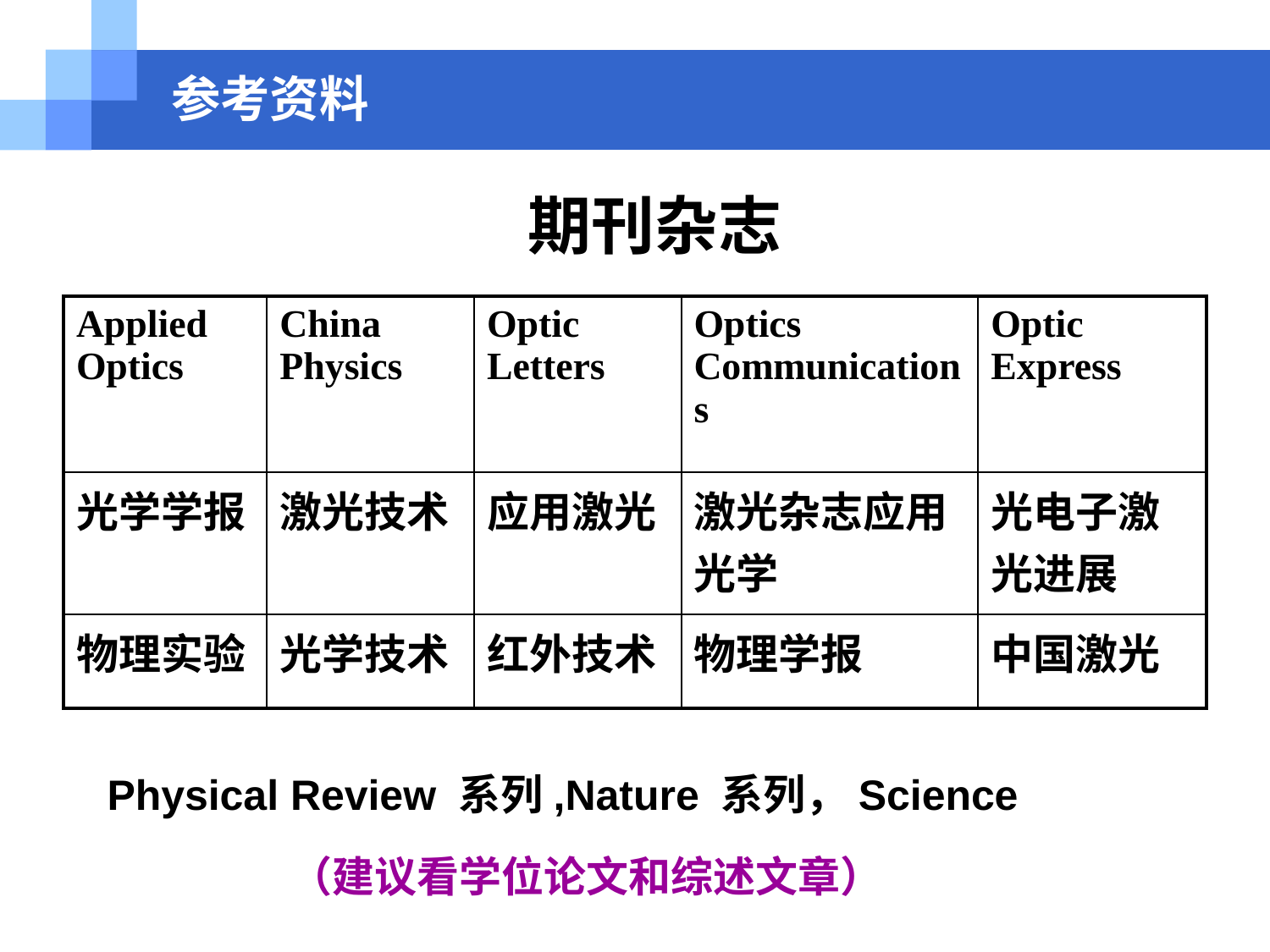

# 参考资料
期刊杂志
| Applied Optics | China Physics | Optic Letters | Optics Communications | Optic Express |
| --- | --- | --- | --- | --- |
| 光学学报 | 激光技术 | 应用激光 | 激光杂志应用光学 | 光电子激光进展 |
| 物理实验 | 光学技术 | 红外技术 | 物理学报 | 中国激光 |
Physical Review 系列,Nature 系列，Science
（建议看学位论文和综述文章）